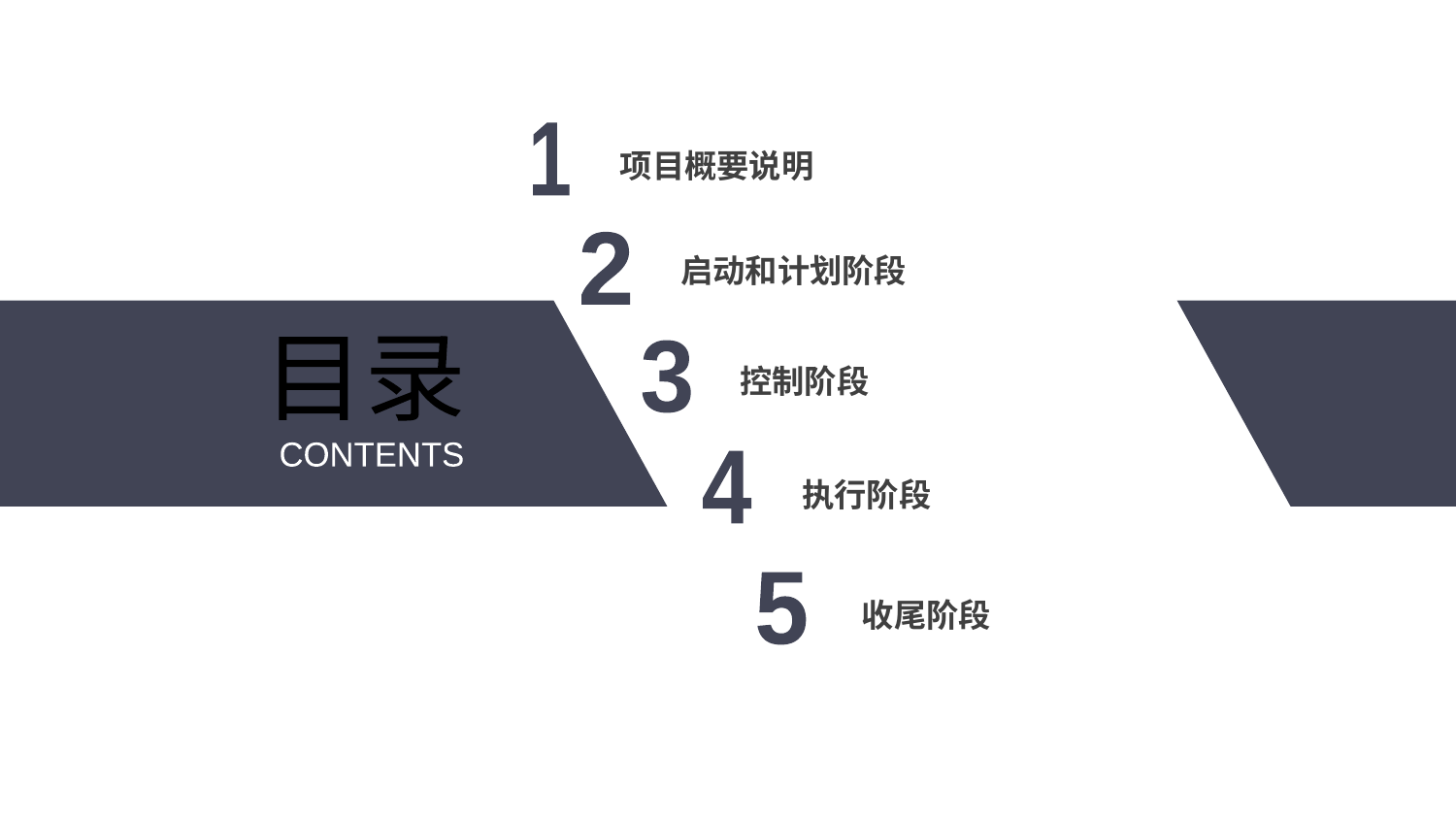

1
项目概要说明
2
启动和计划阶段

目录
3
控制阶段
CONTENTS
4
执行阶段
5
收尾阶段